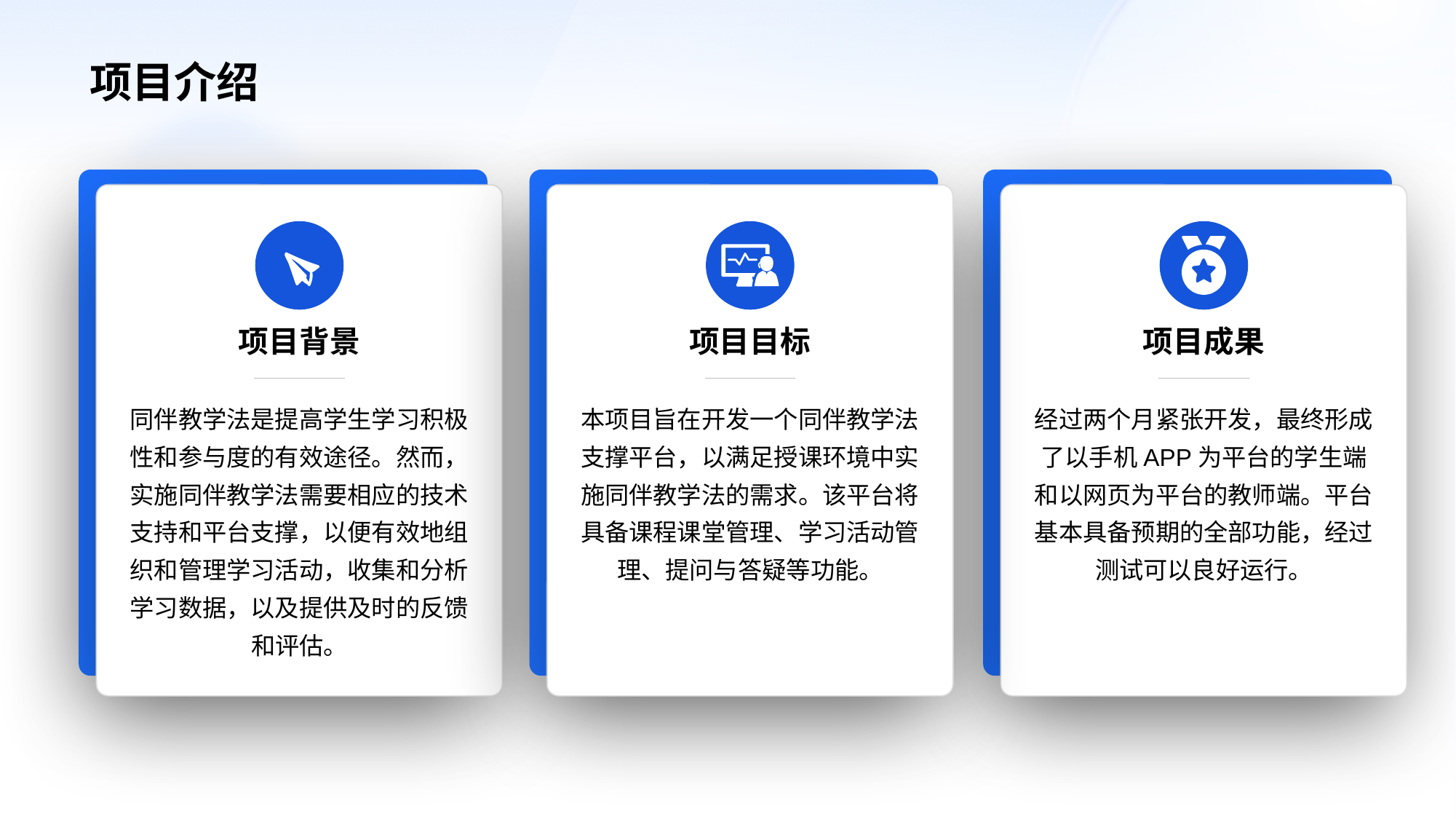

项目介绍

项目背景
同伴教学法是提高学生学习积极性和参与度的有效途径。然而，实施同伴教学法需要相应的技术支持和平台支撑，以便有效地组织和管理学习活动，收集和分析学习数据，以及提供及时的反馈和评估。

项目目标
本项目旨在开发一个同伴教学法支撑平台，以满足授课环境中实施同伴教学法的需求。该平台将具备课程课堂管理、学习活动管理、提问与答疑等功能。

项目成果
经过两个月紧张开发，最终形成了以手机APP为平台的学生端和以网页为平台的教师端。平台基本具备预期的全部功能，经过测试可以良好运行。